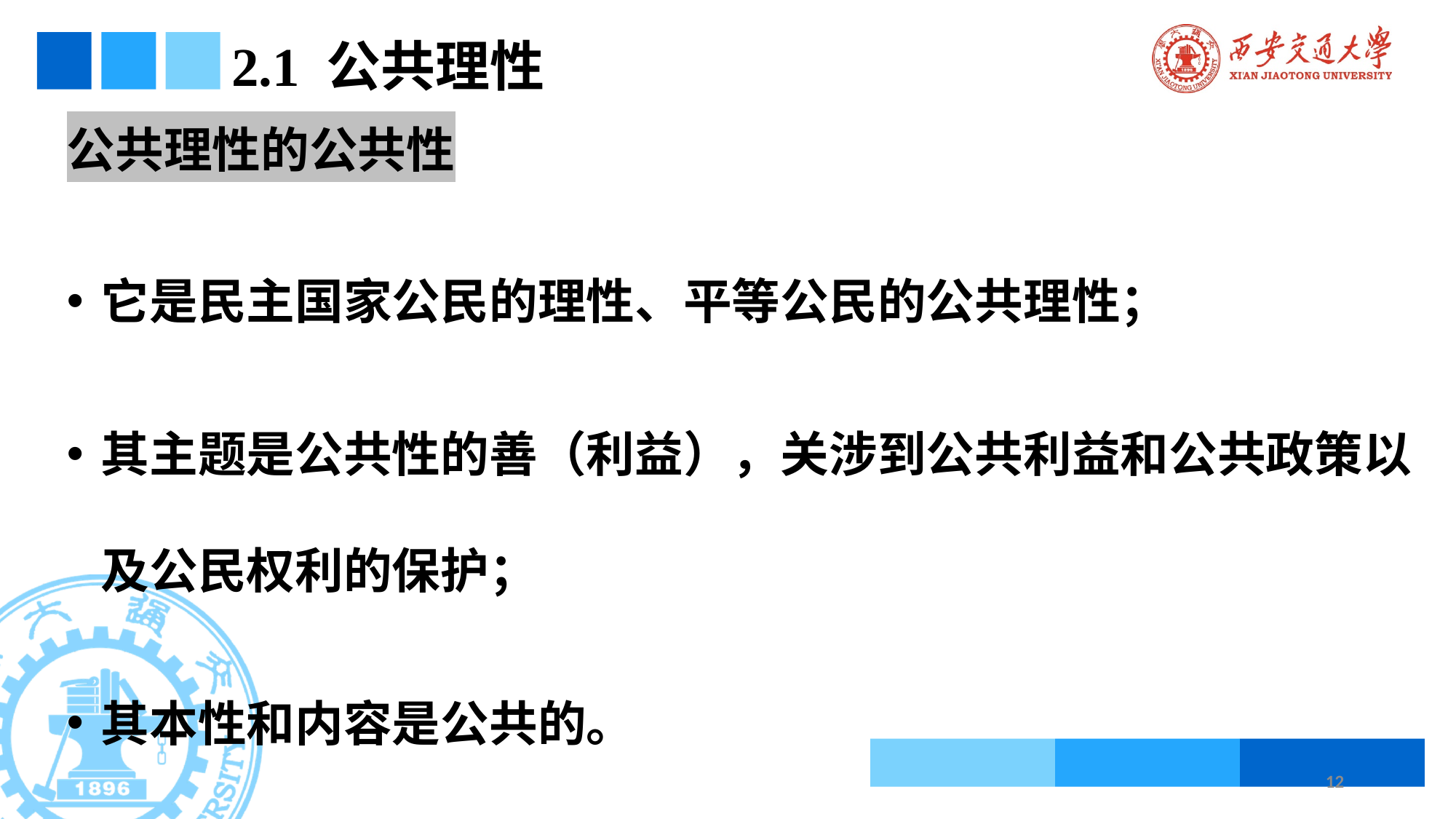

# 2.1 公共理性
公共理性的公共性
它是民主国家公民的理性、平等公民的公共理性；
其主题是公共性的善（利益），关涉到公共利益和公共政策以及公民权利的保护；
其本性和内容是公共的。
12